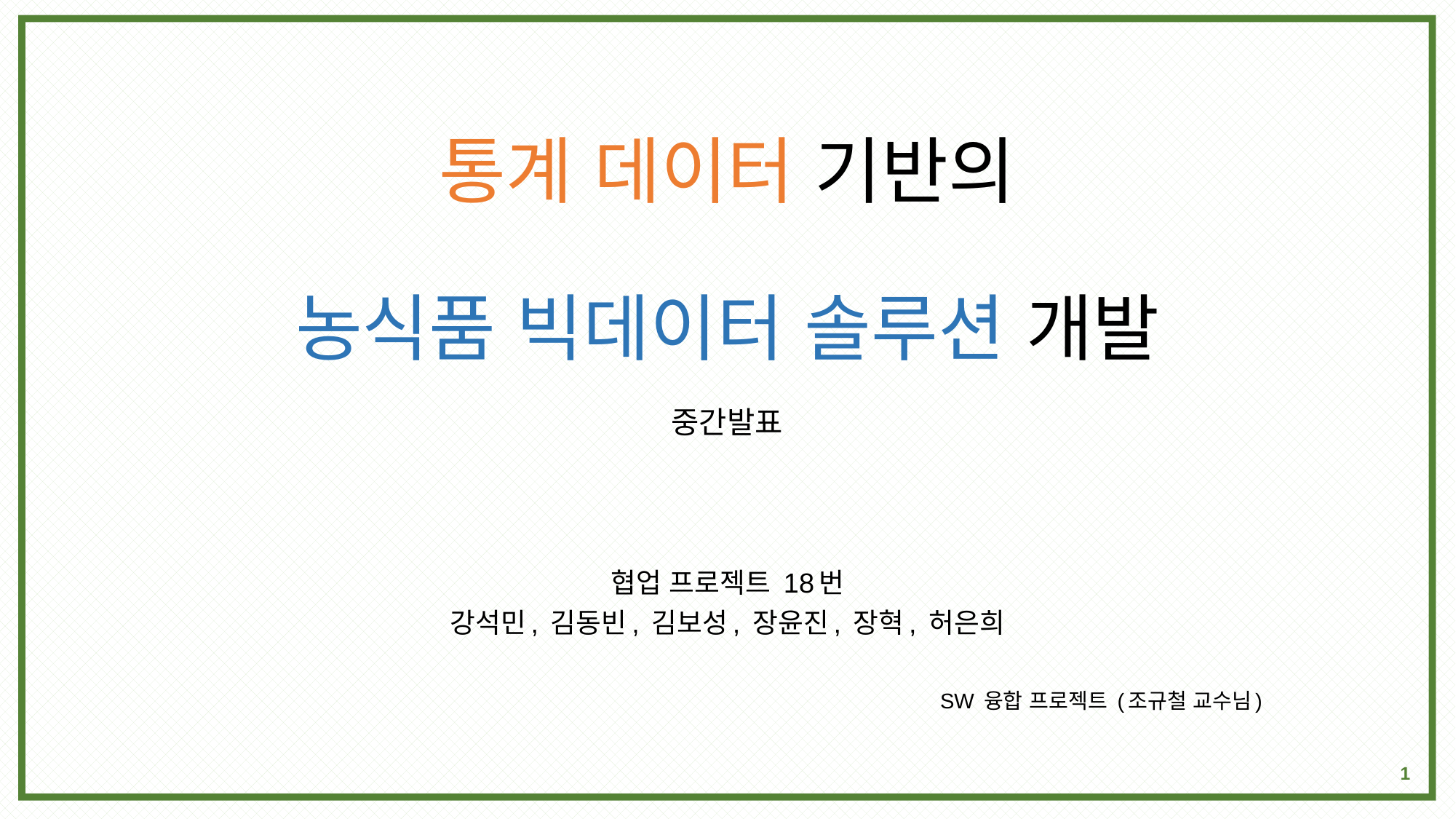

# 통계 데이터 기반의 농식품 빅데이터 솔루션 개발

중간발표

협업 프로젝트 18번
강석민, 김동빈, 김보성, 장윤진, 장혁, 허은희

SW 융합 프로젝트 (조규철 교수님)
1